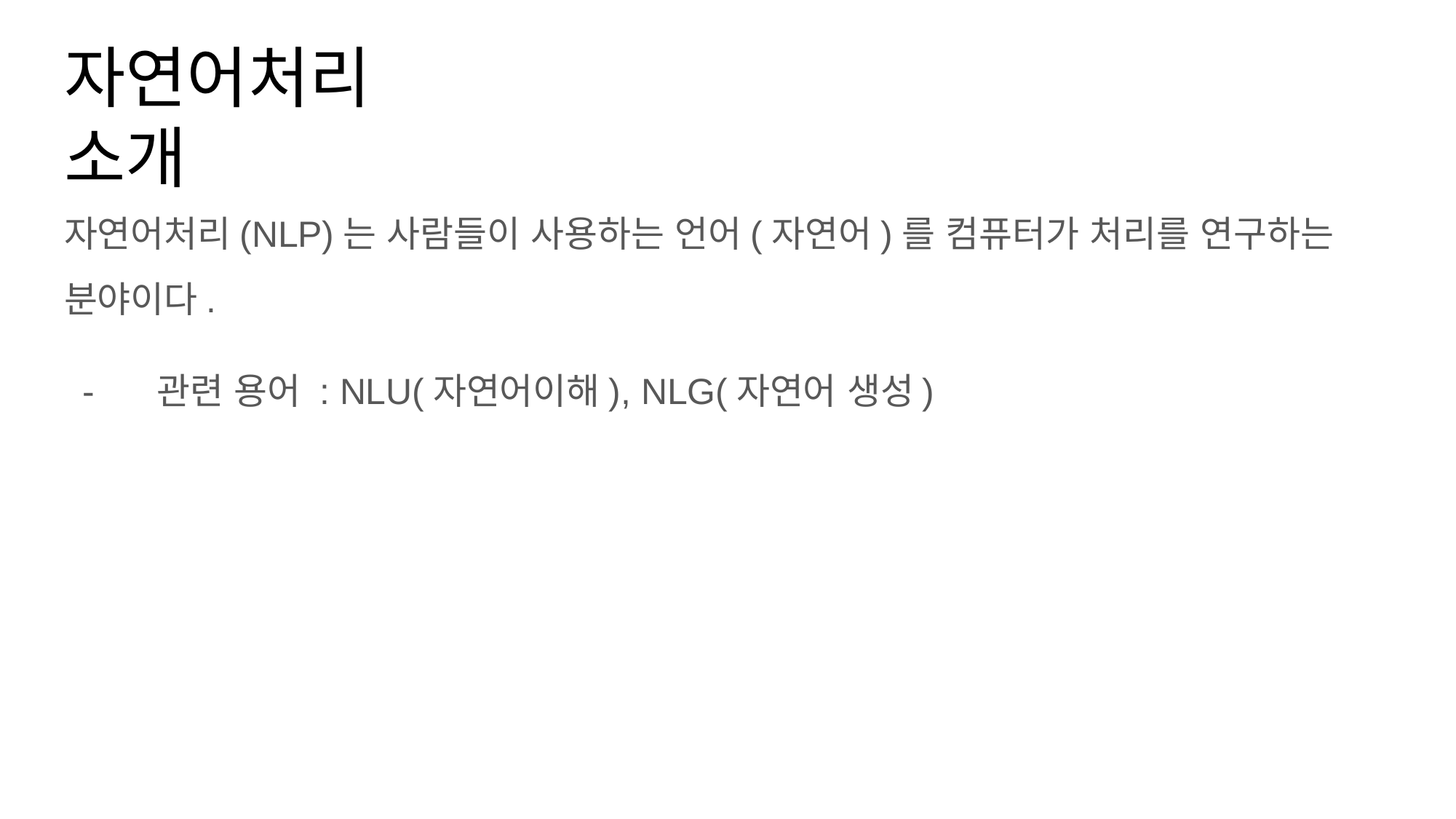

# 자연어처리 소개
자연어처리(NLP)는 사람들이 사용하는 언어(자연어)를 컴퓨터가 처리를 연구하는  분야이다.

-	관련 용어 : NLU(자연어이해), NLG(자연어 생성)